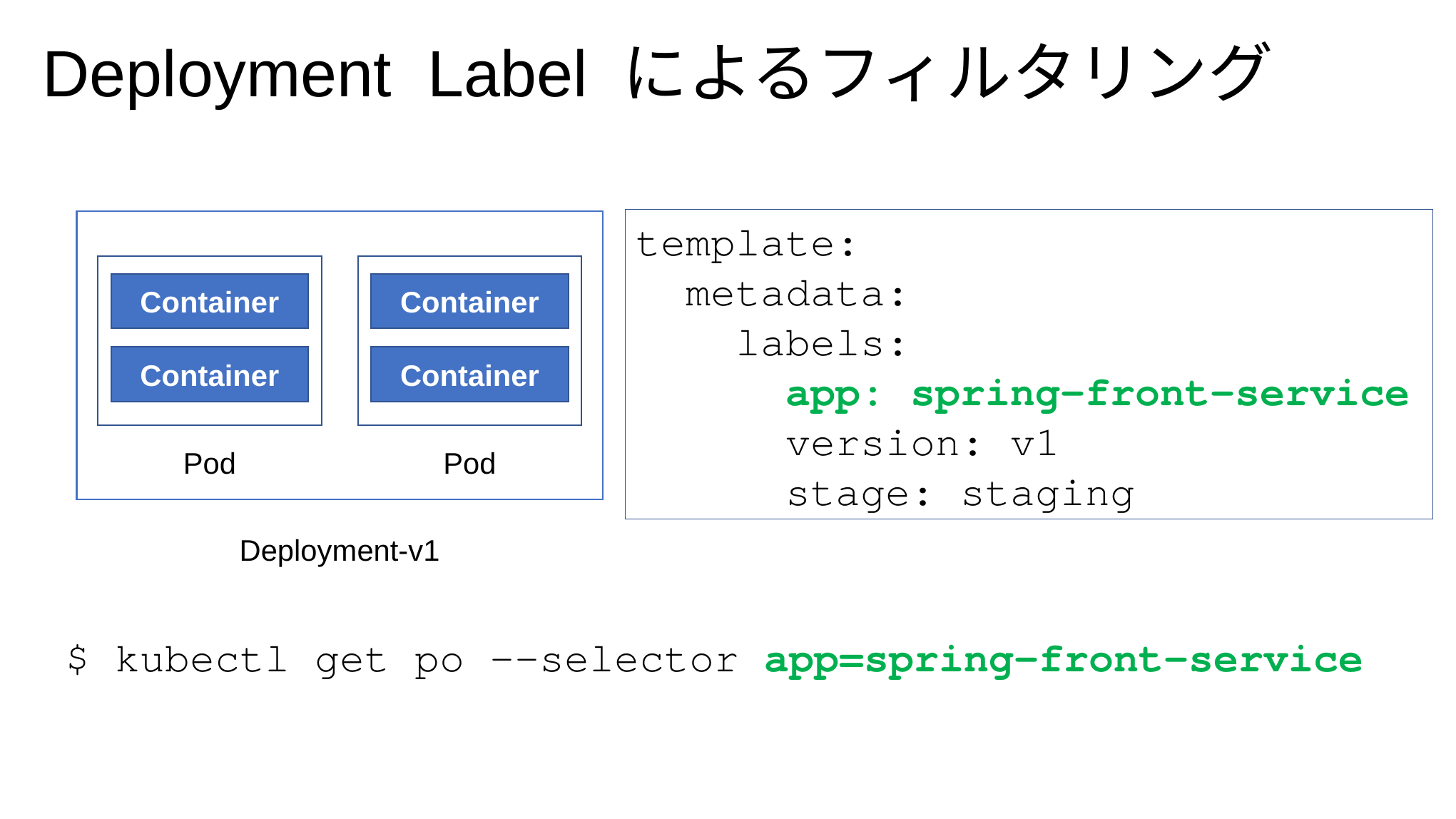

Deployment  Label によるフィルタリング
template:
  metadata:
    labels:
      app: spring-front-service
      version: v1
      stage: staging

Container
Container
Pod

Container
Container
Pod
Deployment-v1
$ kubectl get po --selector app=spring-front-service